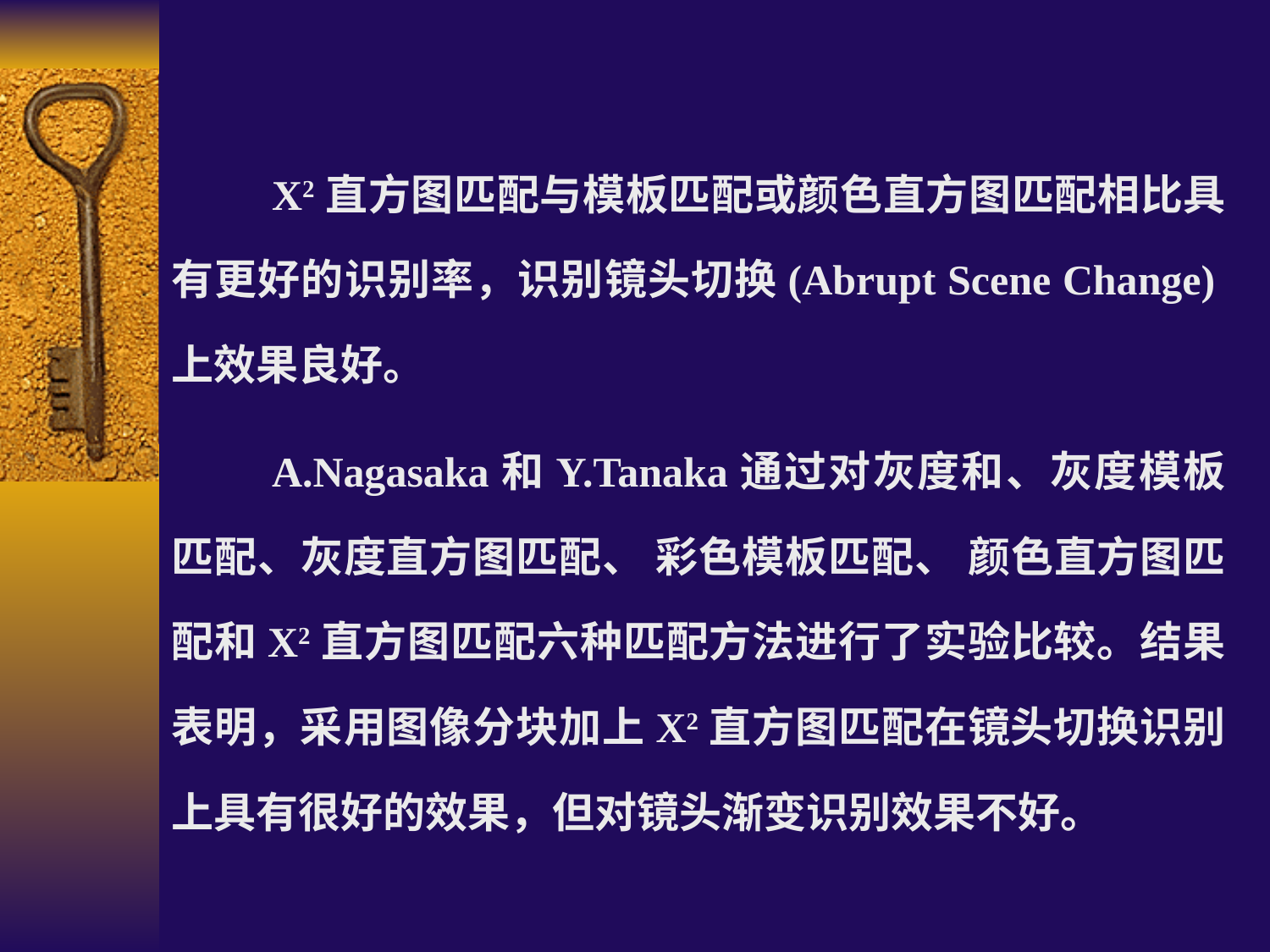

X2直方图匹配与模板匹配或颜色直方图匹配相比具有更好的识别率，识别镜头切换(Abrupt Scene Change)上效果良好。
        A.Nagasaka和Y.Tanaka通过对灰度和、灰度模板匹配、灰度直方图匹配、 彩色模板匹配、 颜色直方图匹配和X2直方图匹配六种匹配方法进行了实验比较。结果表明，采用图像分块加上X2直方图匹配在镜头切换识别上具有很好的效果，但对镜头渐变识别效果不好。